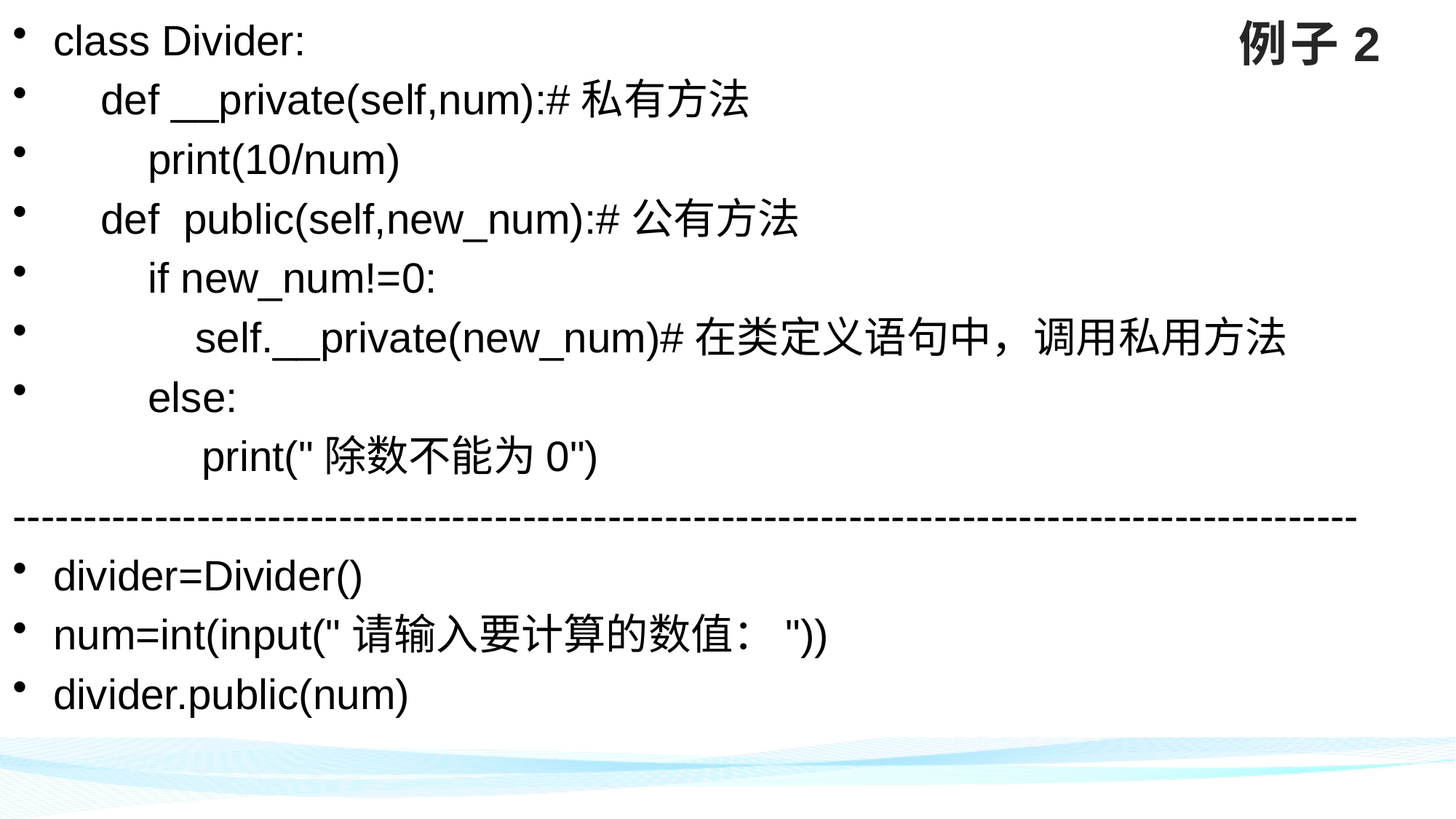

class Divider:
    def __private(self,num):#私有方法
        print(10/num)
    def  public(self,new_num):#公有方法
        if new_num!=0:
            self.__private(new_num)#在类定义语句中，调用私用方法
        else:
                print("除数不能为0")
-----------------------------------------------------------------------------------------------
divider=Divider()
num=int(input("请输入要计算的数值："))
divider.public(num)

# 例子2